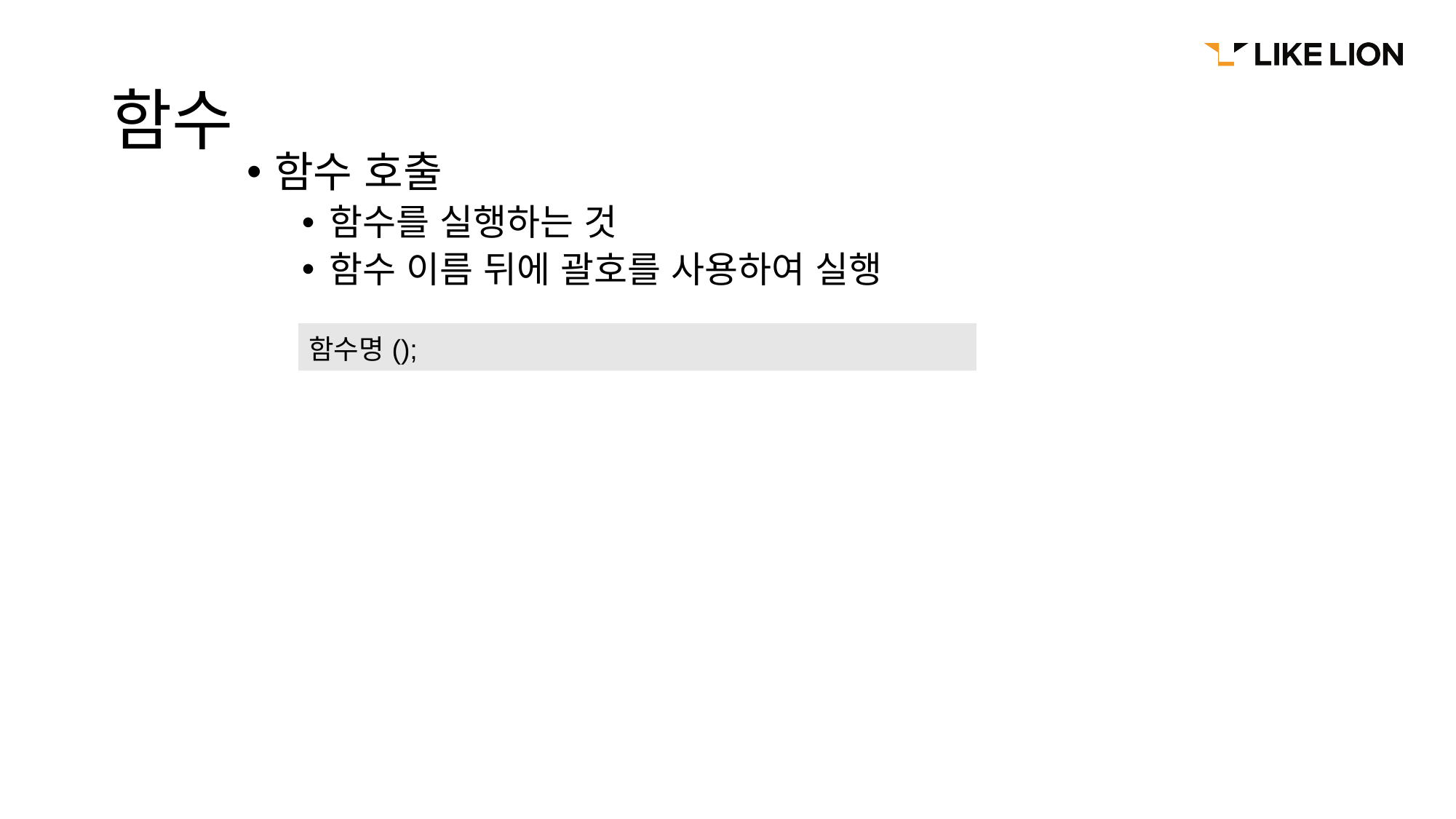

# 함수
함수 호출
함수를 실행하는 것
함수 이름 뒤에 괄호를 사용하여 실행
| 함수명(); |
| --- |